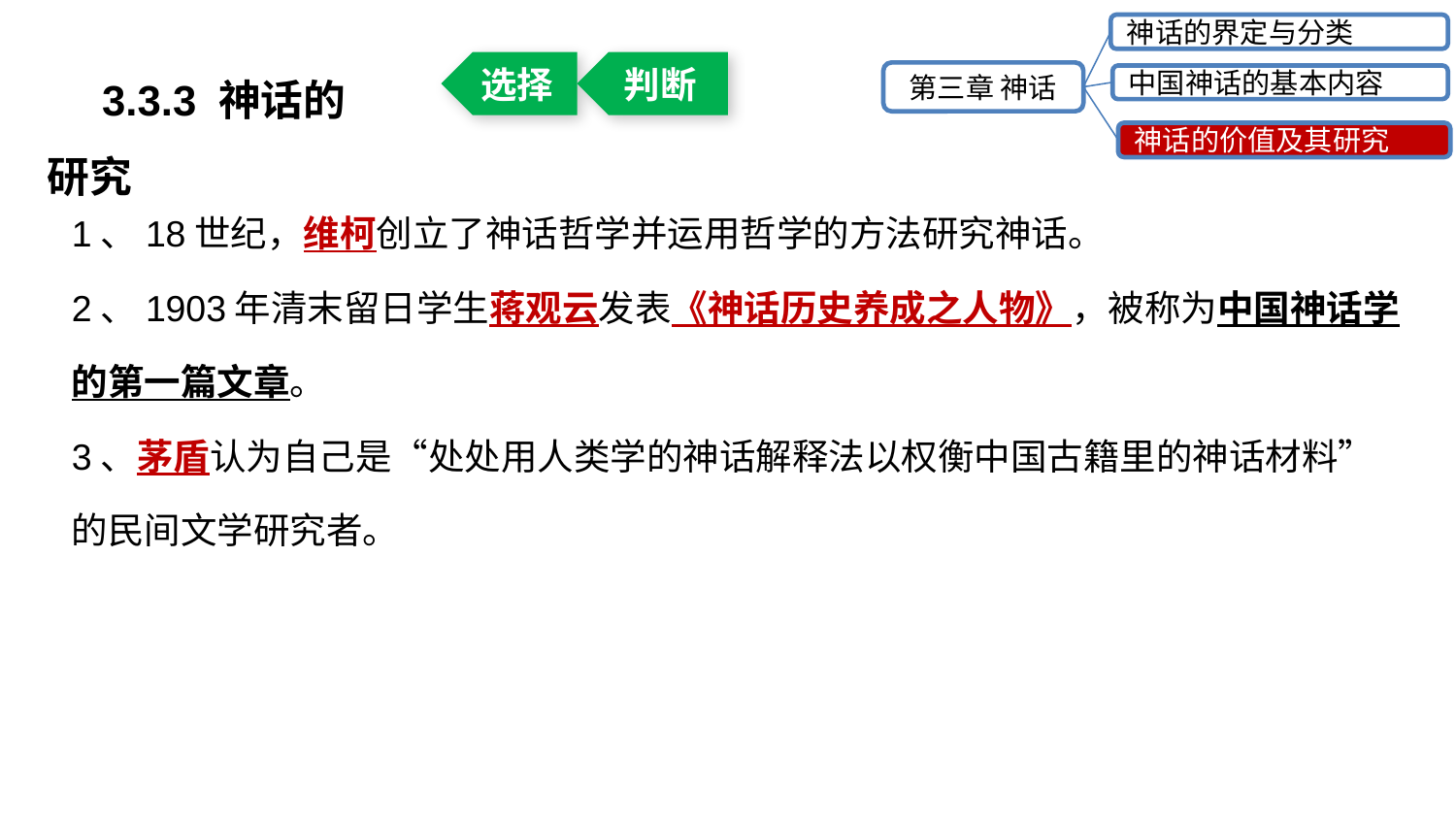

神话的界定与分类
第三章 神话
中国神话的基本内容
神话的价值及其研究
3.3.3 神话的研究
选择
判断
1、18世纪，维柯创立了神话哲学并运用哲学的方法研究神话。
2、1903年清末留日学生蒋观云发表《神话历史养成之人物》，被称为中国神话学的第一篇文章。
3、茅盾认为自己是“处处用人类学的神话解释法以权衡中国古籍里的神话材料”的民间文学研究者。